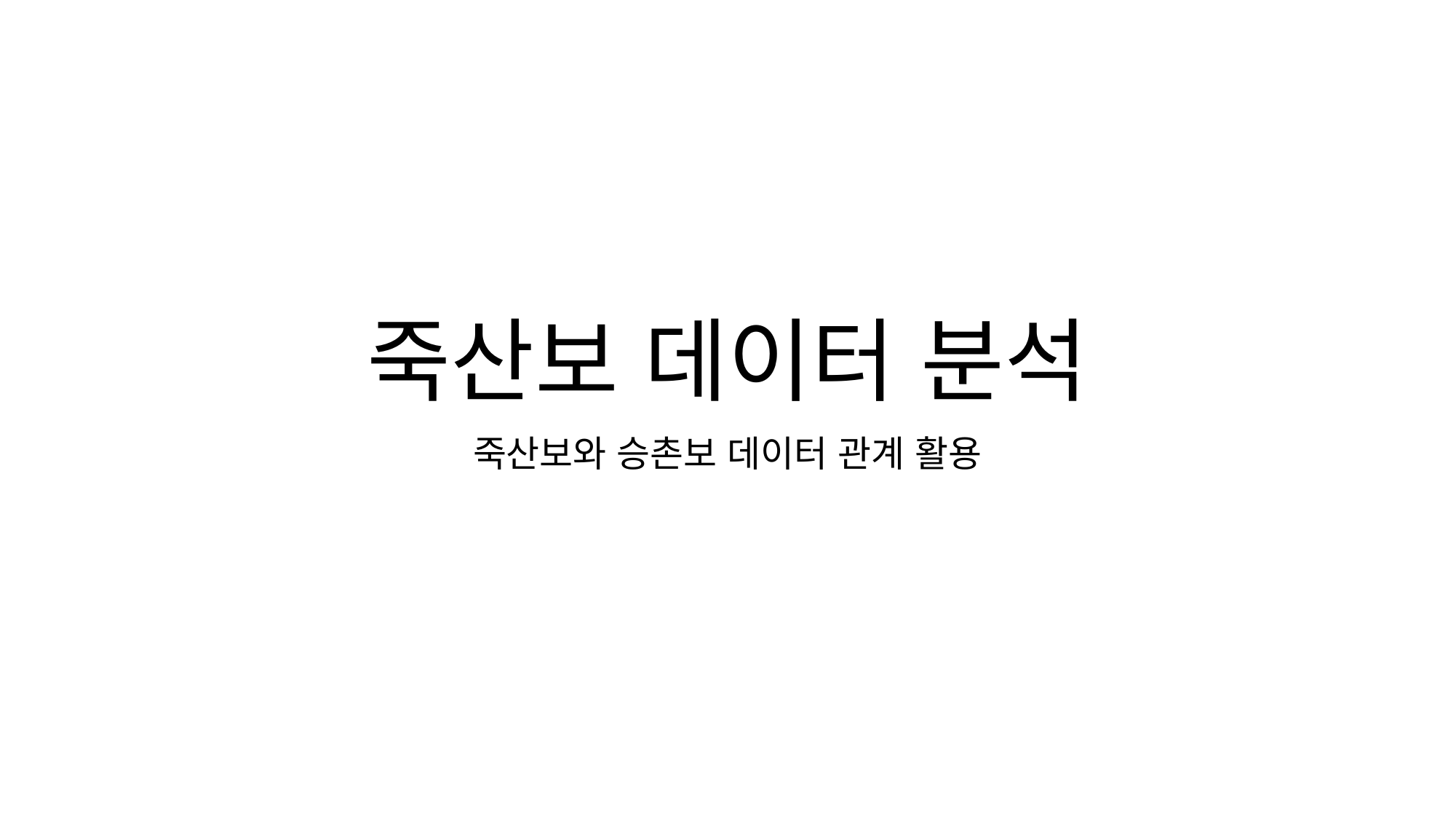

# 죽산보 데이터 분석
죽산보와 승촌보 데이터 관계 활용